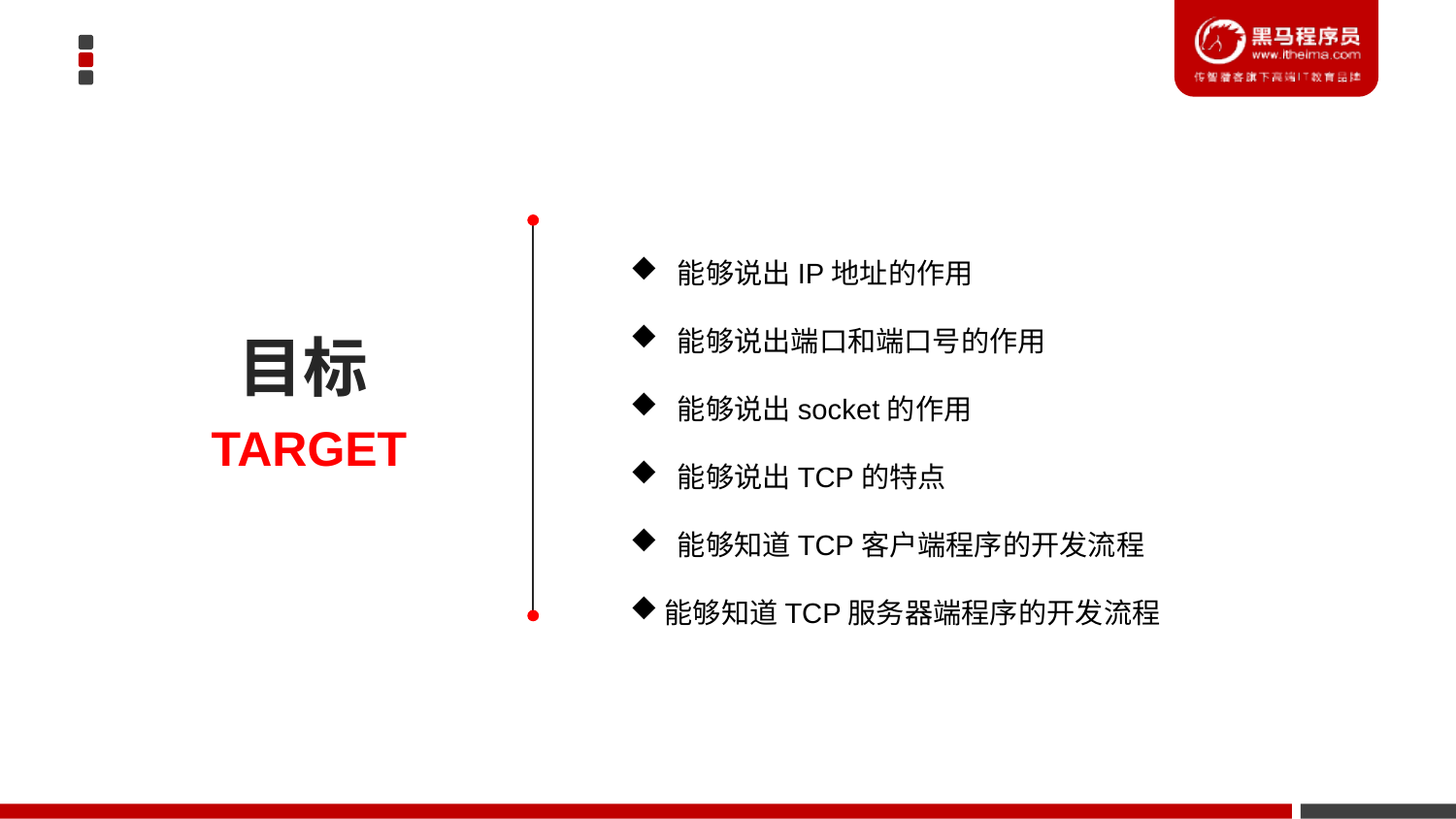

能够说出IP地址的作用
 能够说出端口和端口号的作用
 能够说出socket的作用
 能够说出TCP的特点
 能够知道TCP客户端程序的开发流程
能够知道TCP服务器端程序的开发流程
目标
TARGET